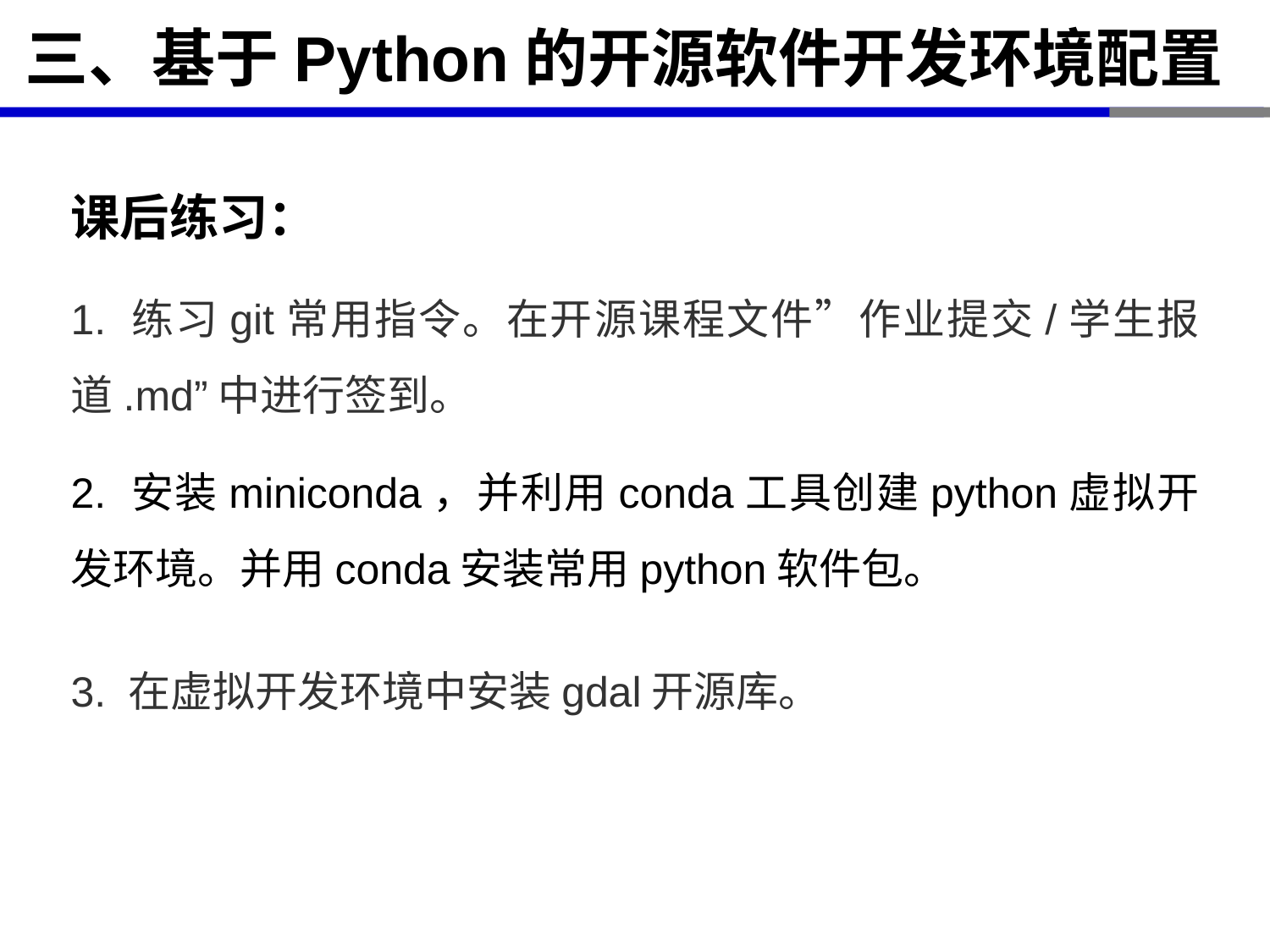

# 三、基于Python的开源软件开发环境配置
课后练习：
1. 练习git常用指令。在开源课程文件”作业提交/学生报道.md”中进行签到。
2. 安装miniconda，并利用conda工具创建python虚拟开发环境。并用conda安装常用python软件包。
3. 在虚拟开发环境中安装gdal开源库。